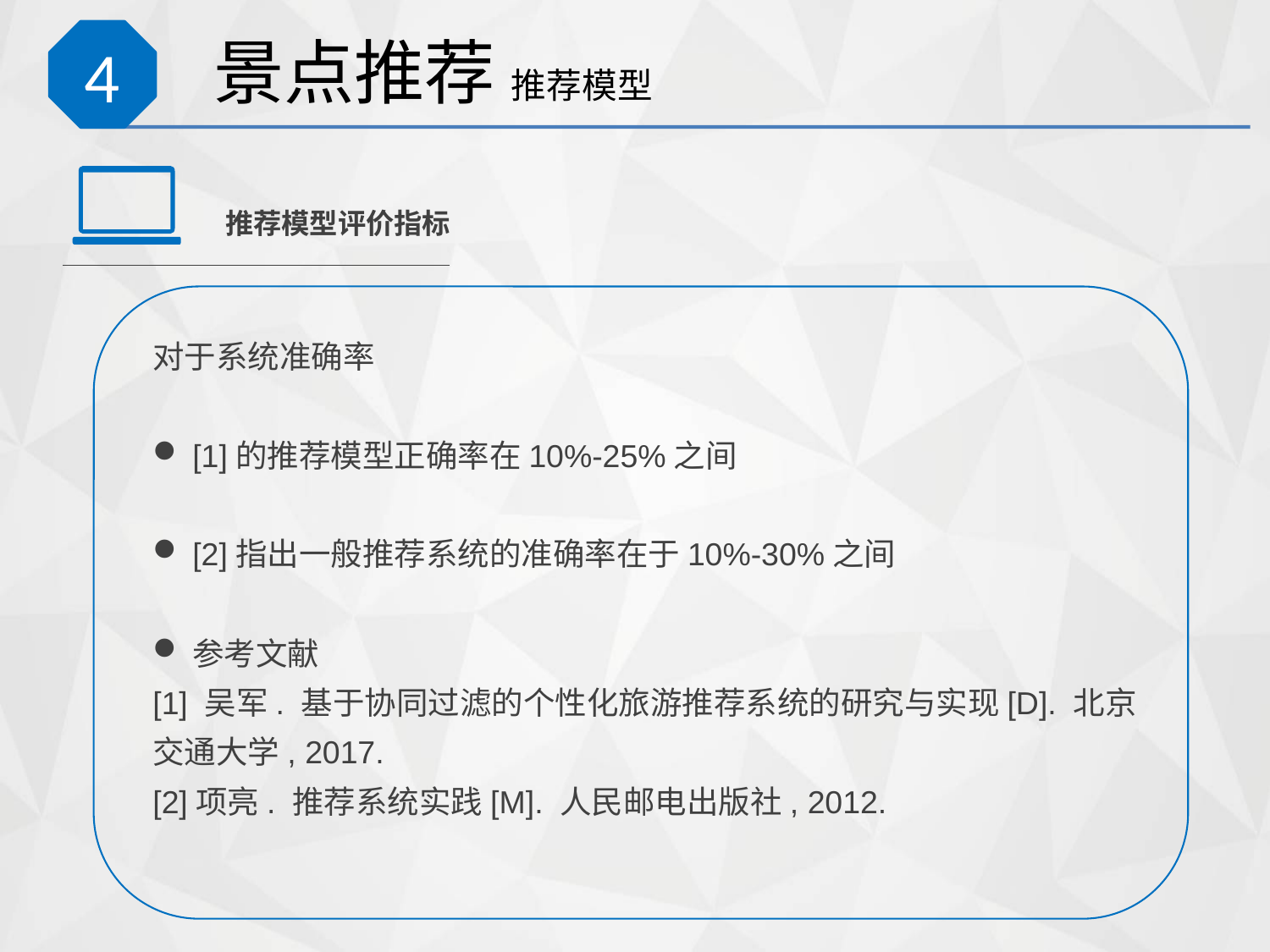

# 景点推荐 推荐模型
4

推荐模型评价指标

对于系统准确率

[1]的推荐模型正确率在10%-25%之间

[2]指出一般推荐系统的准确率在于10%-30%之间

参考文献
[1] 吴军. 基于协同过滤的个性化旅游推荐系统的研究与实现[D]. 北京交通大学, 2017.
[2]项亮. 推荐系统实践[M]. 人民邮电出版社, 2012.